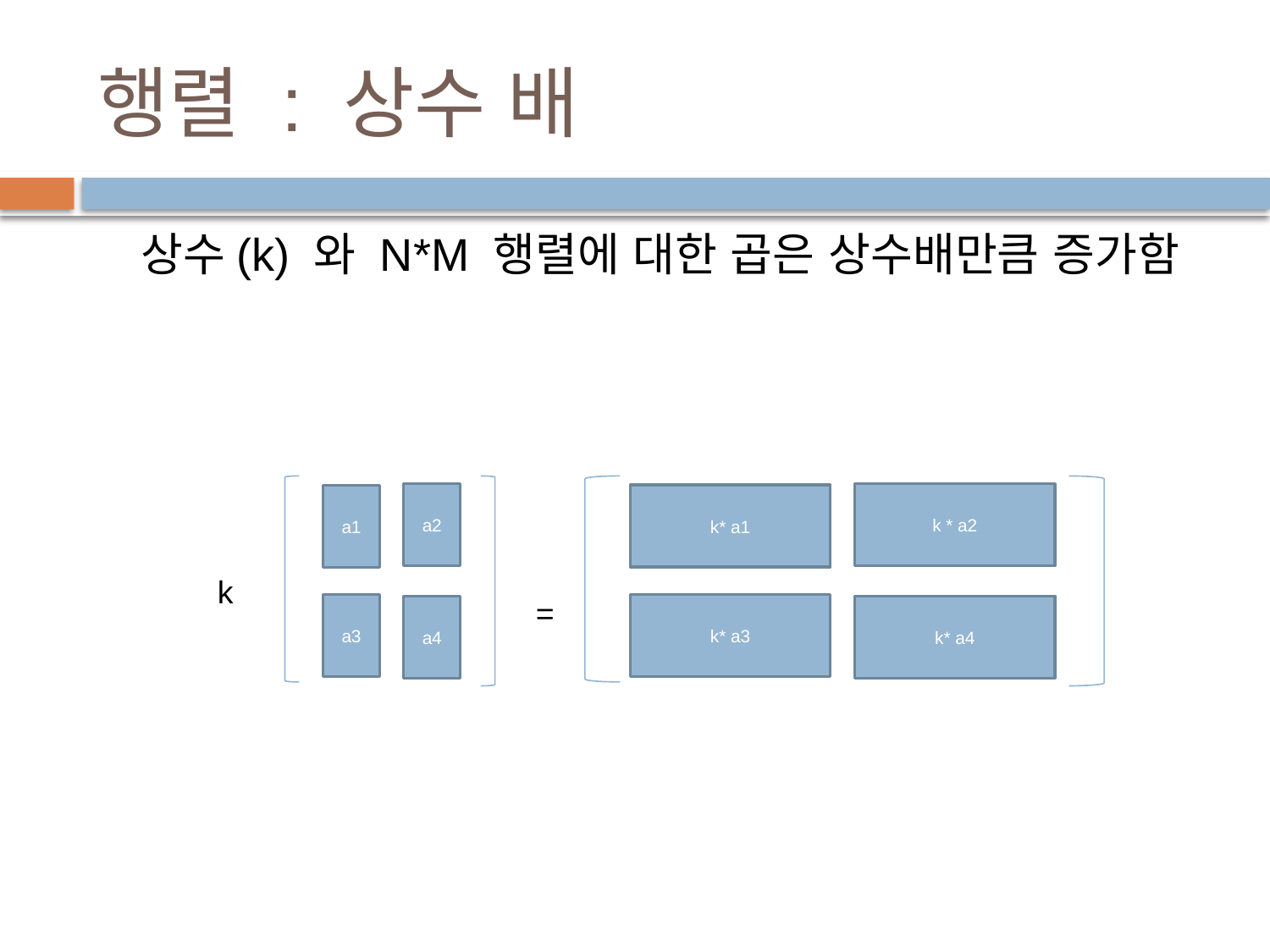

# 행렬 : 상수 배
상수(k) 와 N*M 행렬에 대한 곱은 상수배만큼 증가함

a2
a1
a3
a4

k * a2
k* a1
k* a3
k* a4
k
=